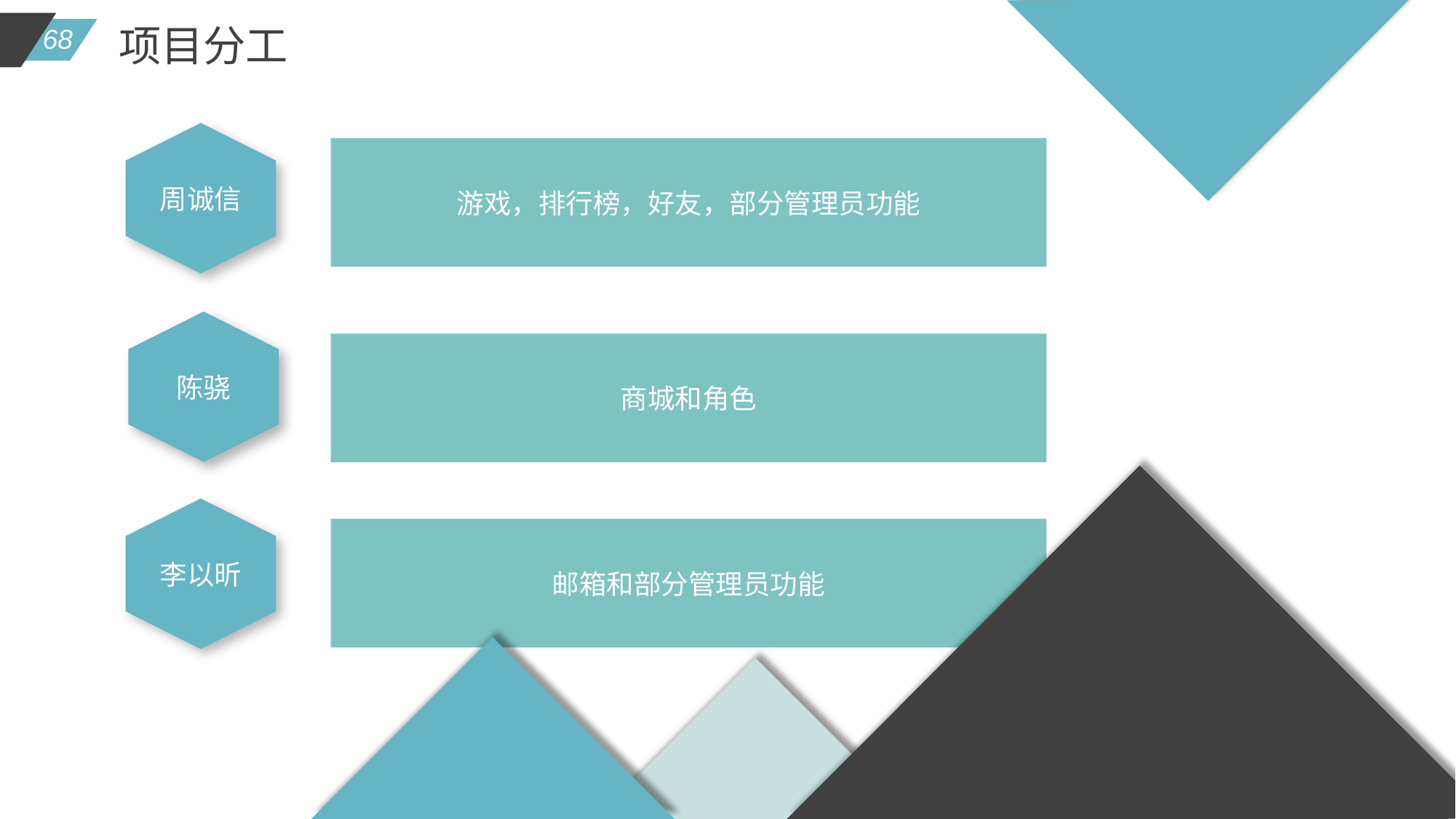

项目分工
周诚信
游戏，排行榜，好友，部分管理员功能

陈骁
商城和角色
李以昕
邮箱和部分管理员功能